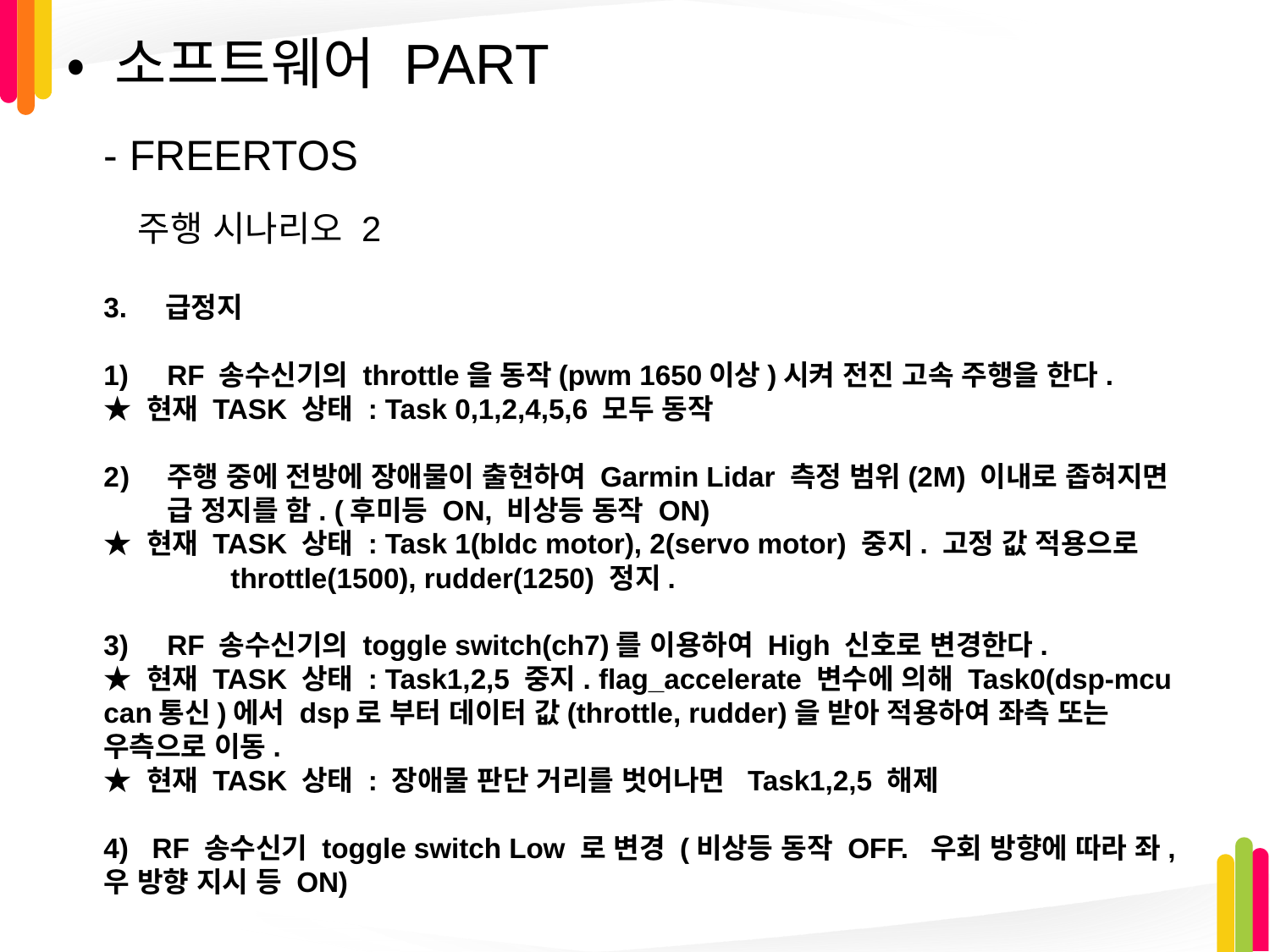

# • 소프트웨어 PART
- FreeRtos
주행 시나리오 2
3.    급정지

RF 송수신기의 throttle을 동작(pwm 1650이상)시켜 전진 고속 주행을 한다.
★ 현재 TASK 상태 : Task 0,1,2,4,5,6 모두 동작

주행 중에 전방에 장애물이 출현하여 Garmin Lidar 측정 범위(2M) 이내로 좁혀지면  급 정지를 함. (후미등 ON, 비상등 동작 ON)
★ 현재 TASK 상태 : Task 1(bldc motor), 2(servo motor) 중지. 고정 값 적용으로 	throttle(1500), rudder(1250) 정지.

RF 송수신기의 toggle switch(ch7)를 이용하여 High 신호로 변경한다.
★ 현재 TASK 상태 : Task1,2,5 중지. flag_accelerate 변수에 의해 Task0(dsp-mcu can통신)에서 dsp로 부터 데이터 값(throttle, rudder)을 받아 적용하여 좌측 또는 우측으로 이동.
★ 현재 TASK 상태 : 장애물 판단 거리를 벗어나면  Task1,2,5 해제

4)   RF 송수신기 toggle switch Low 로 변경 (비상등 동작 OFF.  우회 방향에 따라 좌, 우 방향 지시 등 ON)